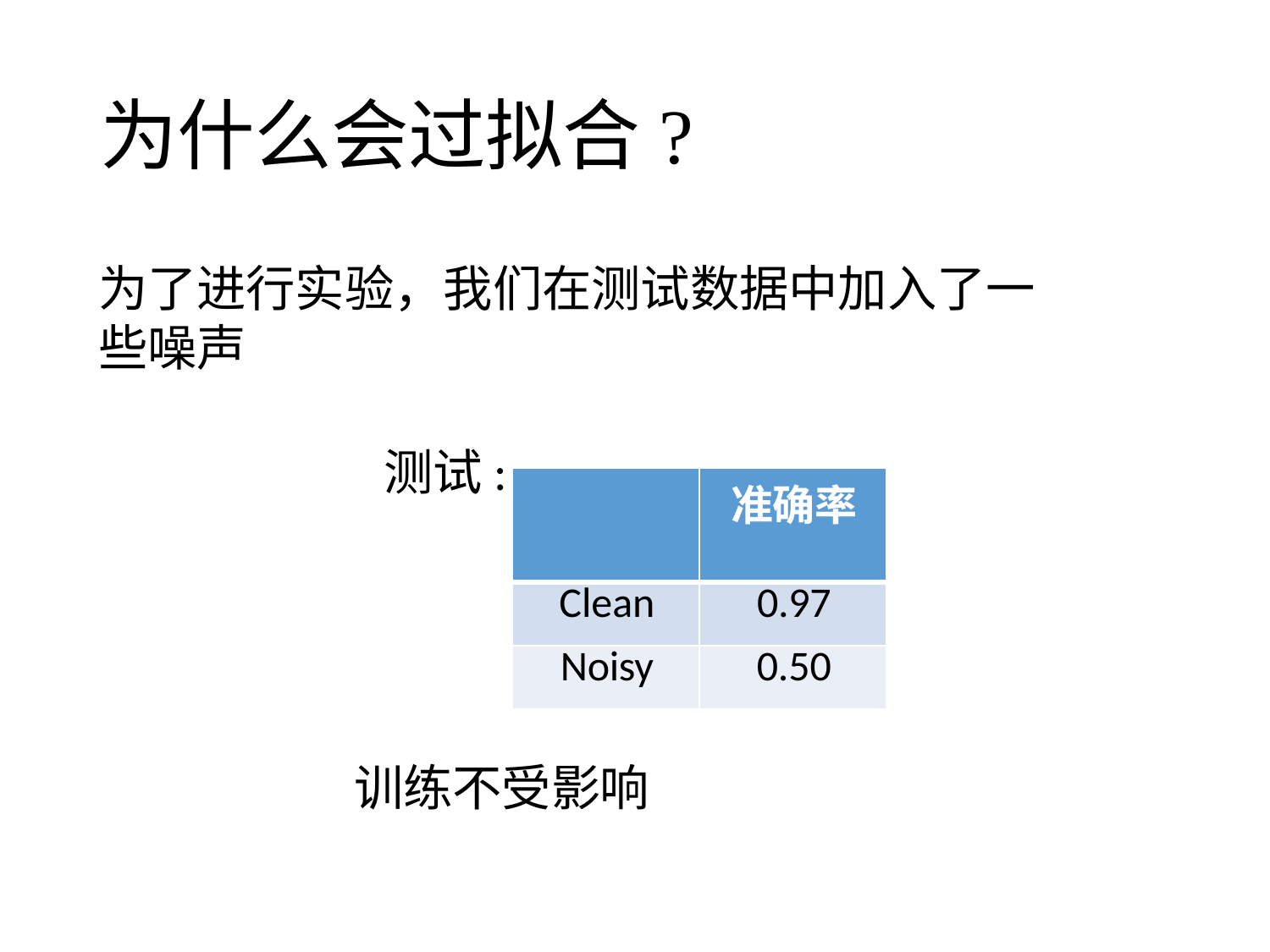

# 为什么会过拟合?
为了进行实验，我们在测试数据中加入了一些噪声

  测试:
|  | 准确率 |
| --- | --- |
| Clean | 0.97 |
| Noisy | 0.50 |
训练不受影响